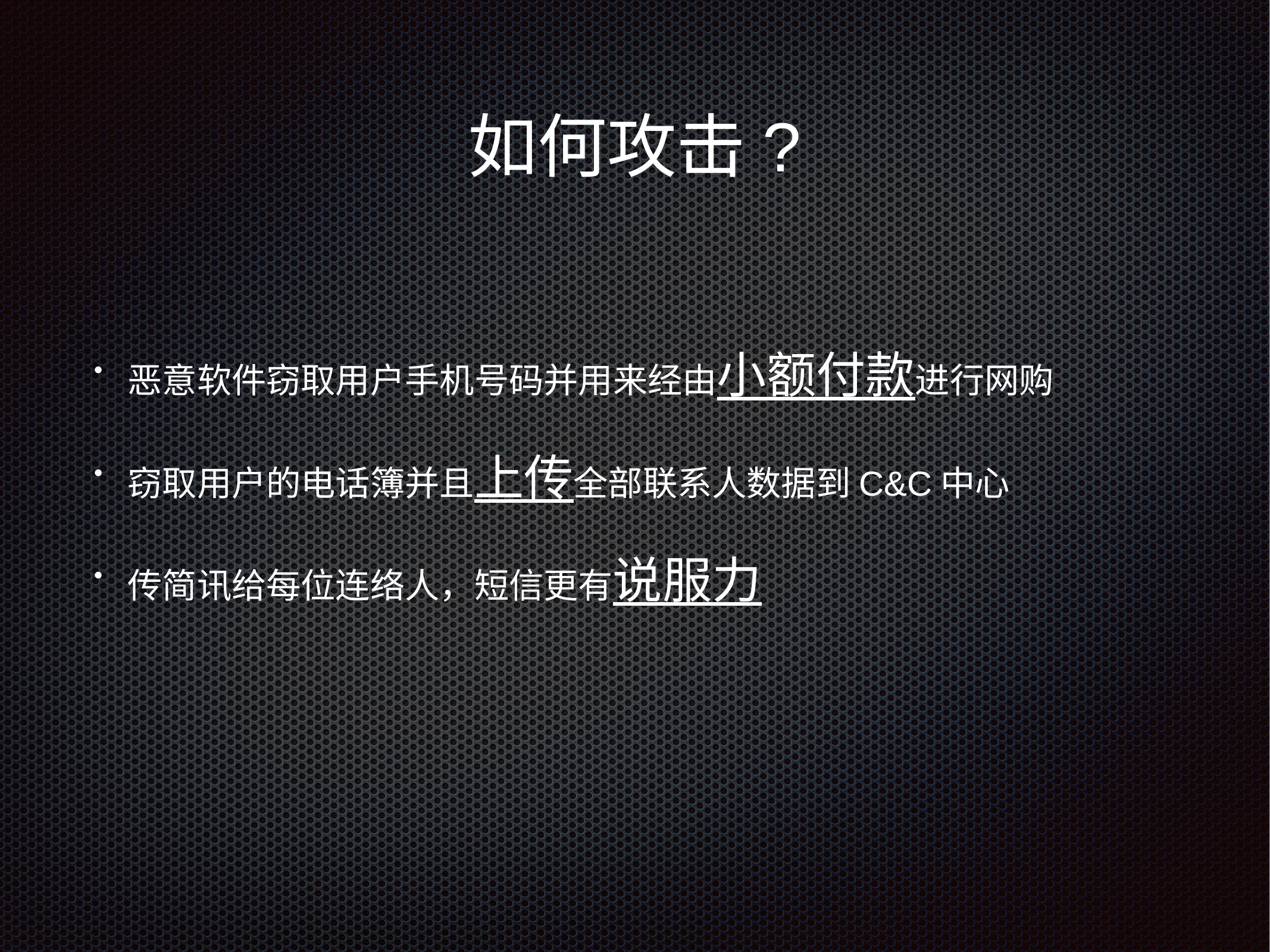

# 如何攻击?
恶意软件窃取用户手机号码并用来经由小额付款进行网购
窃取用户的电话簿并且上传全部联系人数据到C&C中心
传简讯给每位连络人，短信更有说服力